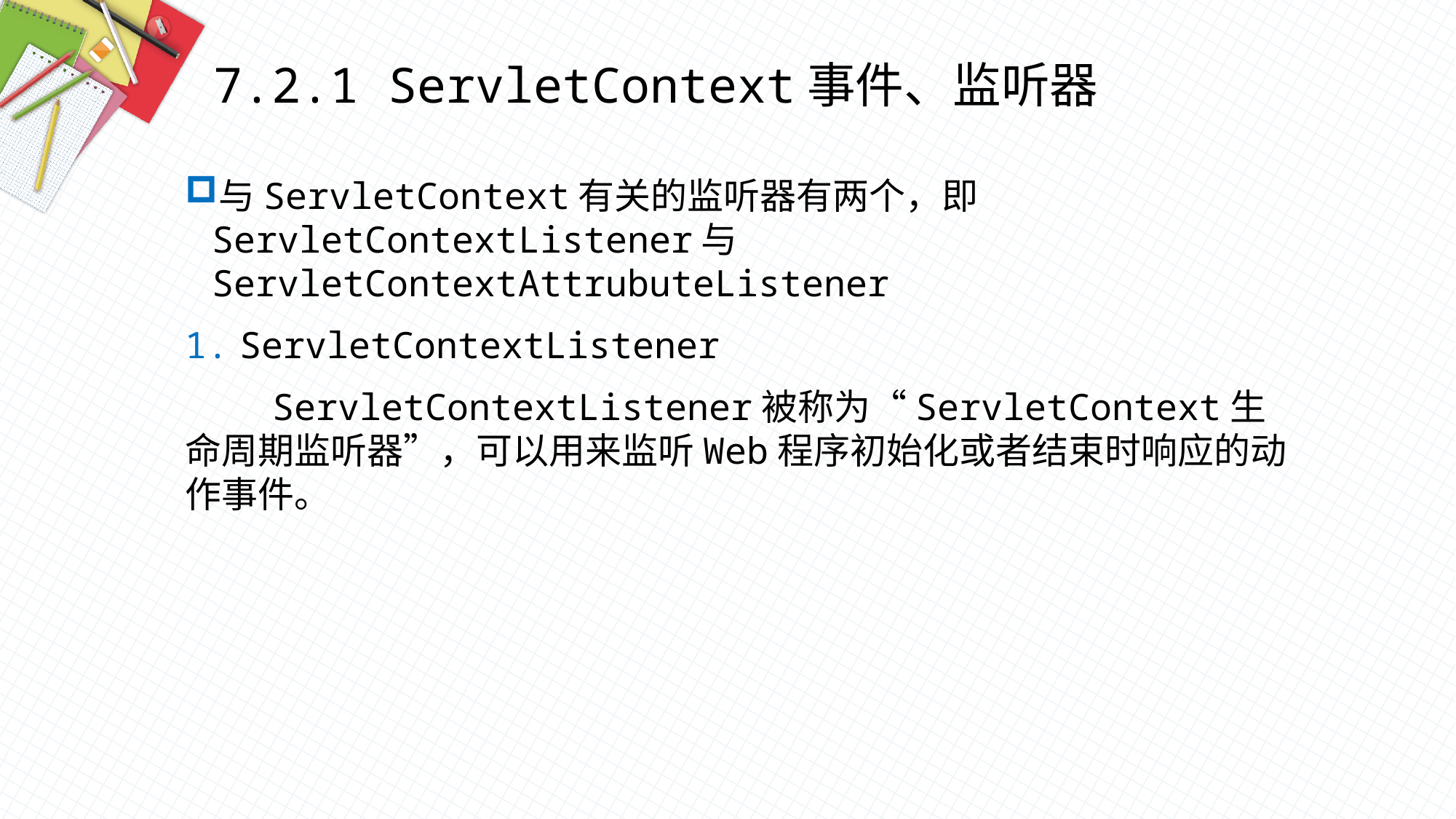

7.2.1 ServletContext事件、监听器
与ServletContext有关的监听器有两个，即ServletContextListener与ServletContextAttrubuteListener
ServletContextListener
    ServletContextListener被称为“ServletContext生命周期监听器”，可以用来监听Web程序初始化或者结束时响应的动作事件。